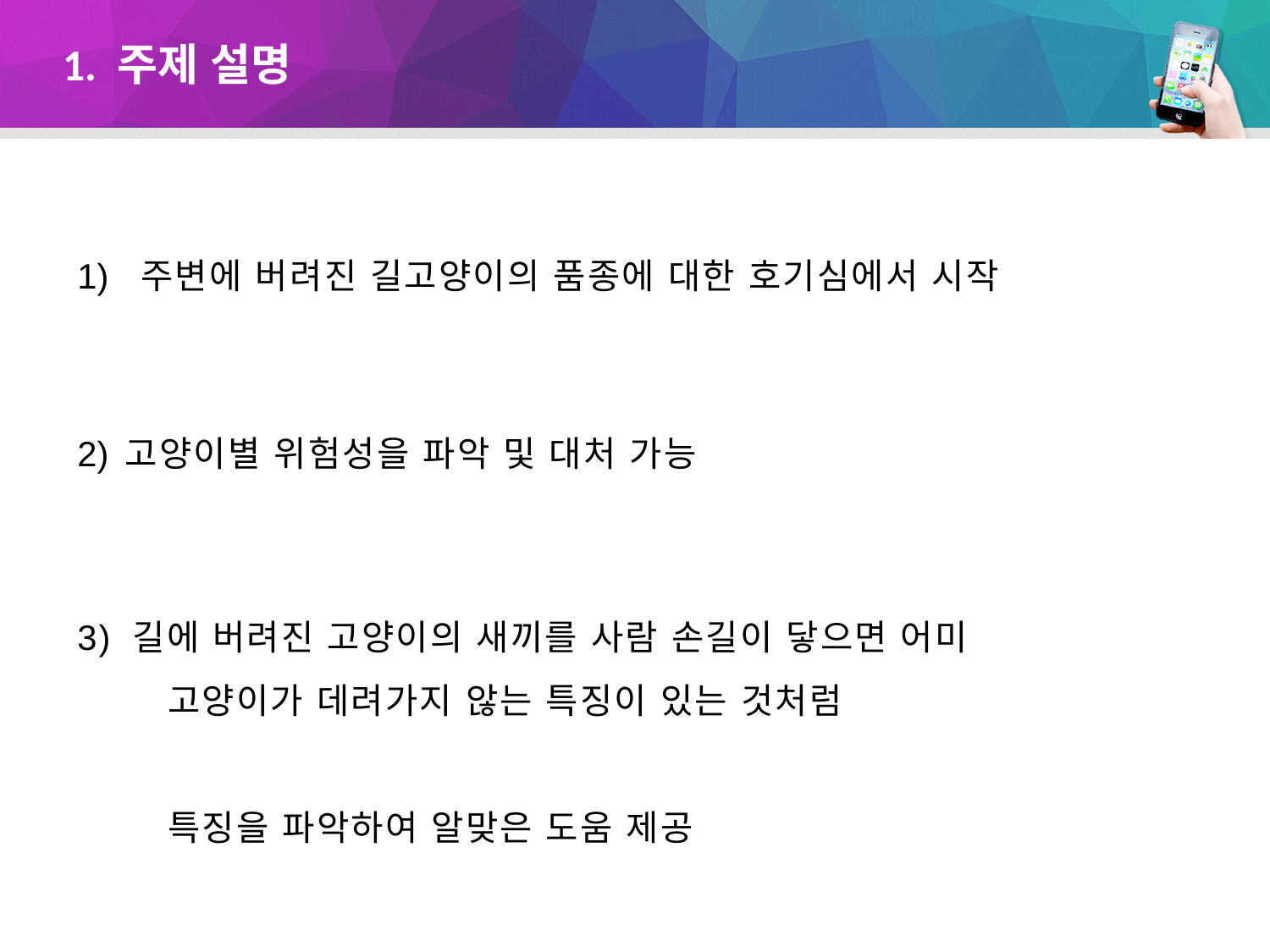

# 1. 주제 설명
주변에 버려진 길고양이의 품종에 대한 호기심에서 시작

고양이별 위험성을 파악 및 대처 가능

3) 길에 버려진 고양이의 새끼를 사람 손길이 닿으면 어미
       고양이가 데려가지 않는 특징이 있는 것처럼
       특징을 파악하여 알맞은 도움 제공